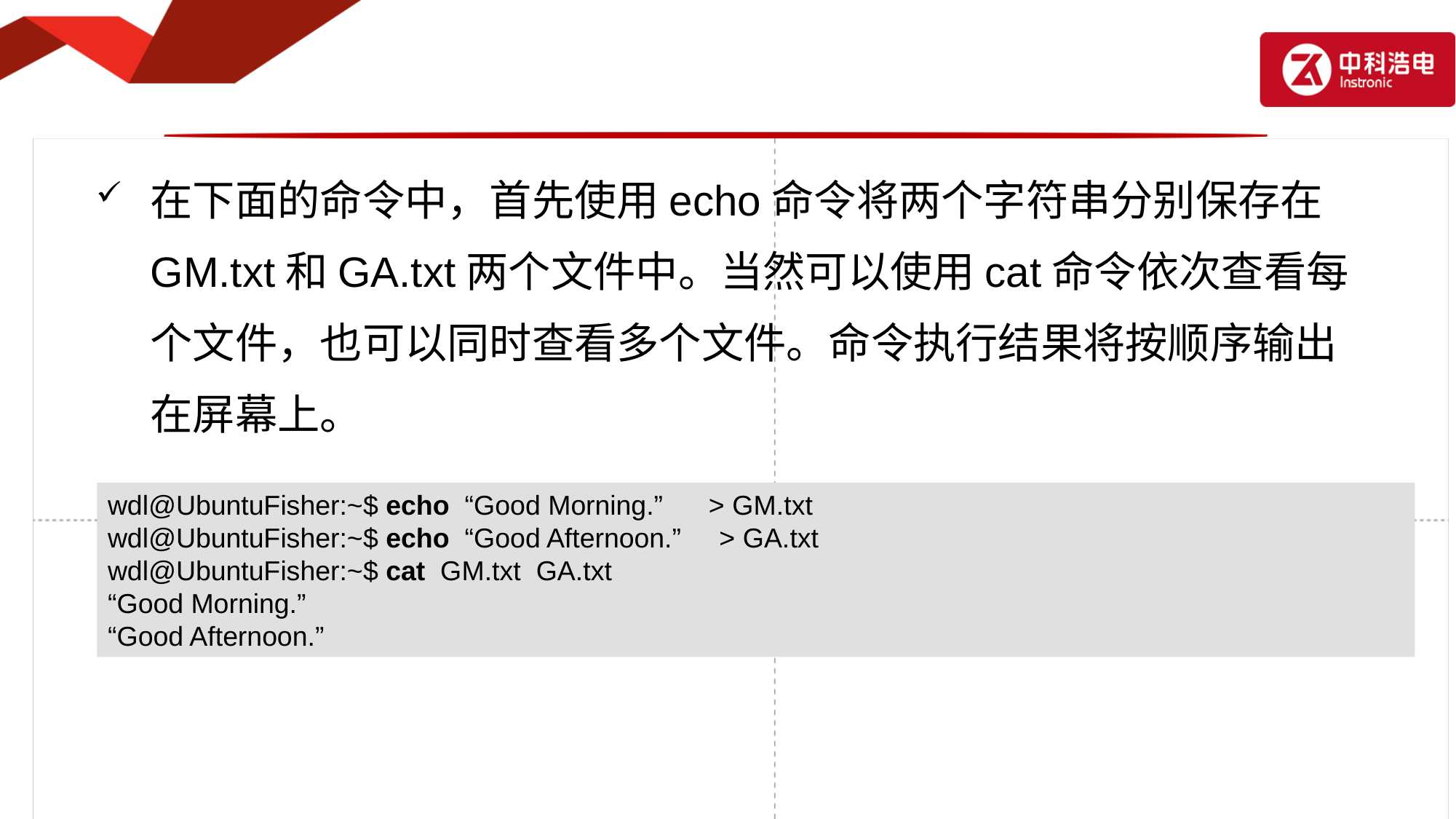

在下面的命令中，首先使用echo命令将两个字符串分别保存在GM.txt和GA.txt两个文件中。当然可以使用cat命令依次查看每个文件，也可以同时查看多个文件。命令执行结果将按顺序输出在屏幕上。

wdl@UbuntuFisher:~$ echo  “Good Morning.”      > GM.txt
wdl@UbuntuFisher:~$ echo  “Good Afternoon.”     > GA.txt
wdl@UbuntuFisher:~$ cat  GM.txt  GA.txt
“Good Morning.”
“Good Afternoon.”